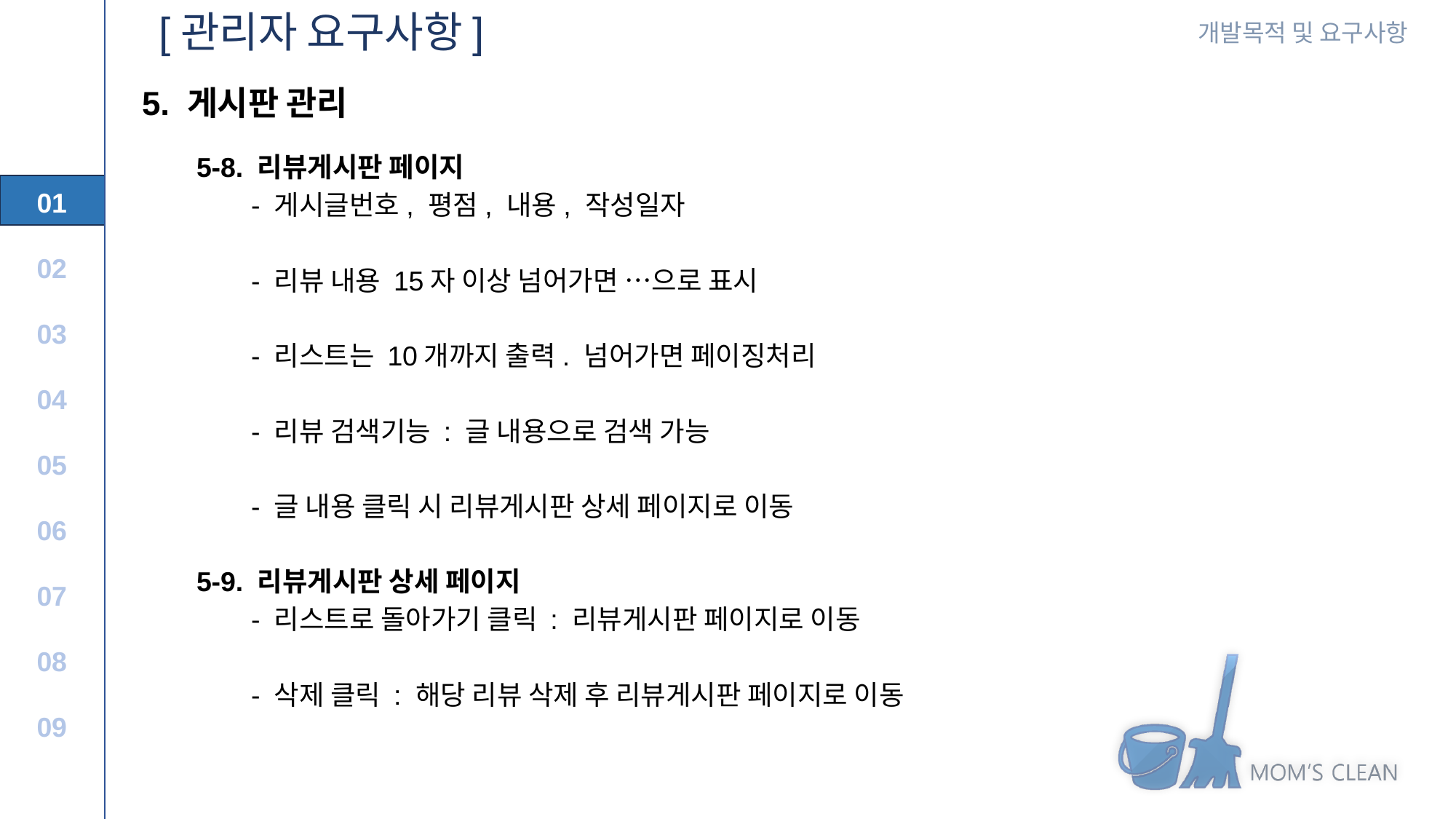

[관리자 요구사항]

5. 게시판 관리

5-8. 리뷰게시판 페이지
- 게시글번호, 평점, 내용, 작성일자

- 리뷰 내용 15자 이상 넘어가면 …으로 표시

- 리스트는 10개까지 출력. 넘어가면 페이징처리

- 리뷰 검색기능 : 글 내용으로 검색 가능

- 글 내용 클릭 시 리뷰게시판 상세 페이지로 이동

5-9. 리뷰게시판 상세 페이지
- 리스트로 돌아가기 클릭 : 리뷰게시판 페이지로 이동

- 삭제 클릭 : 해당 리뷰 삭제 후 리뷰게시판 페이지로 이동